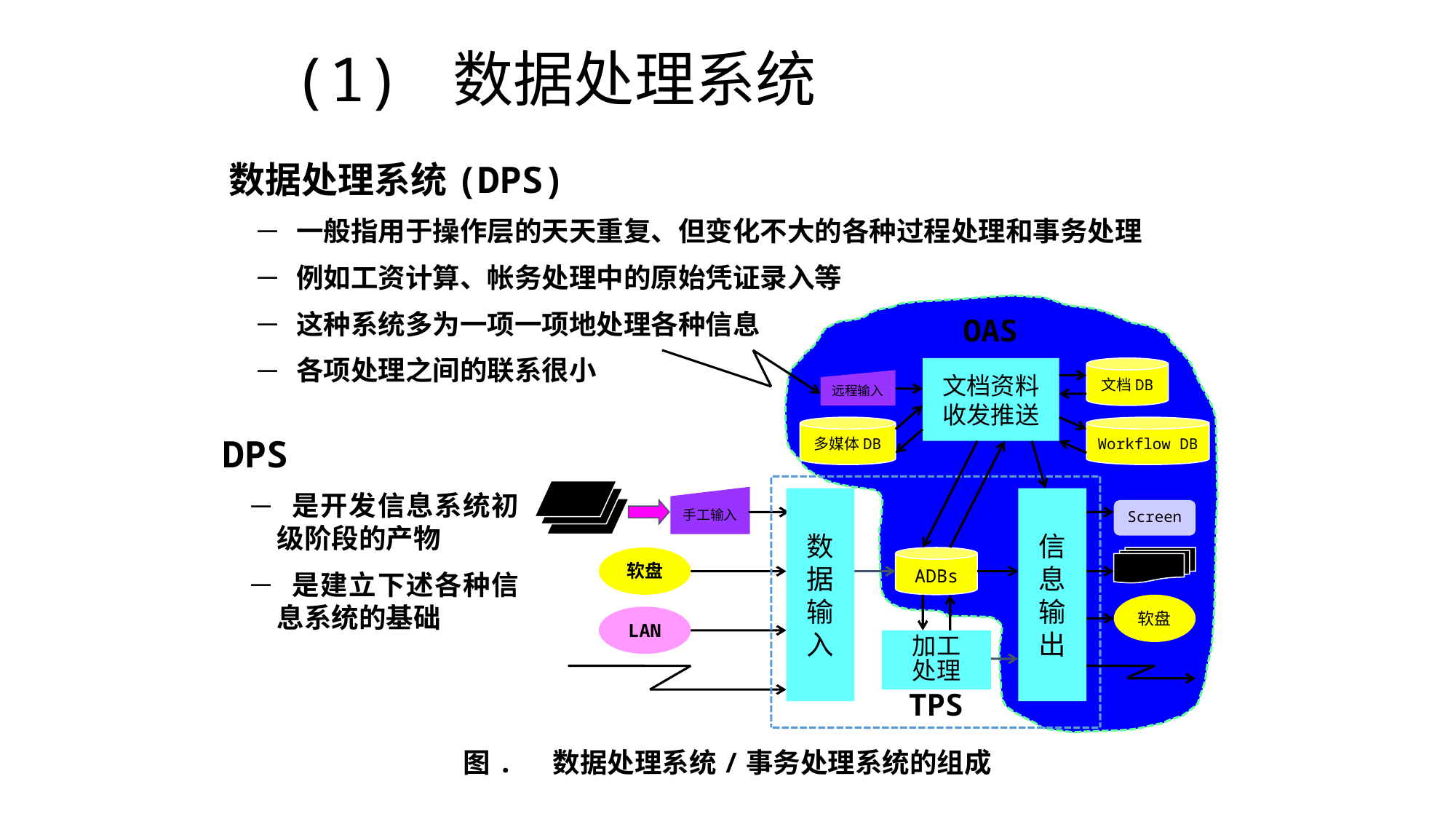

# (1) 数据处理系统
数据处理系统(DPS)
 一般指用于操作层的天天重复、但变化不大的各种过程处理和事务处理
 例如工资计算、帐务处理中的原始凭证录入等
 这种系统多为一项一项地处理各种信息
 各项处理之间的联系很小

OAS

文档资料
收发推送
文档DB

远程输入

多媒体DB

Workflow DB

手工输入
数
据
输
入
信
息
输
出

Screen

软盘

ADBs

软盘
LAN

加工
处理

TPS

DPS
 是开发信息系统初级阶段的产物
 是建立下述各种信息系统的基础
图.  数据处理系统/事务处理系统的组成